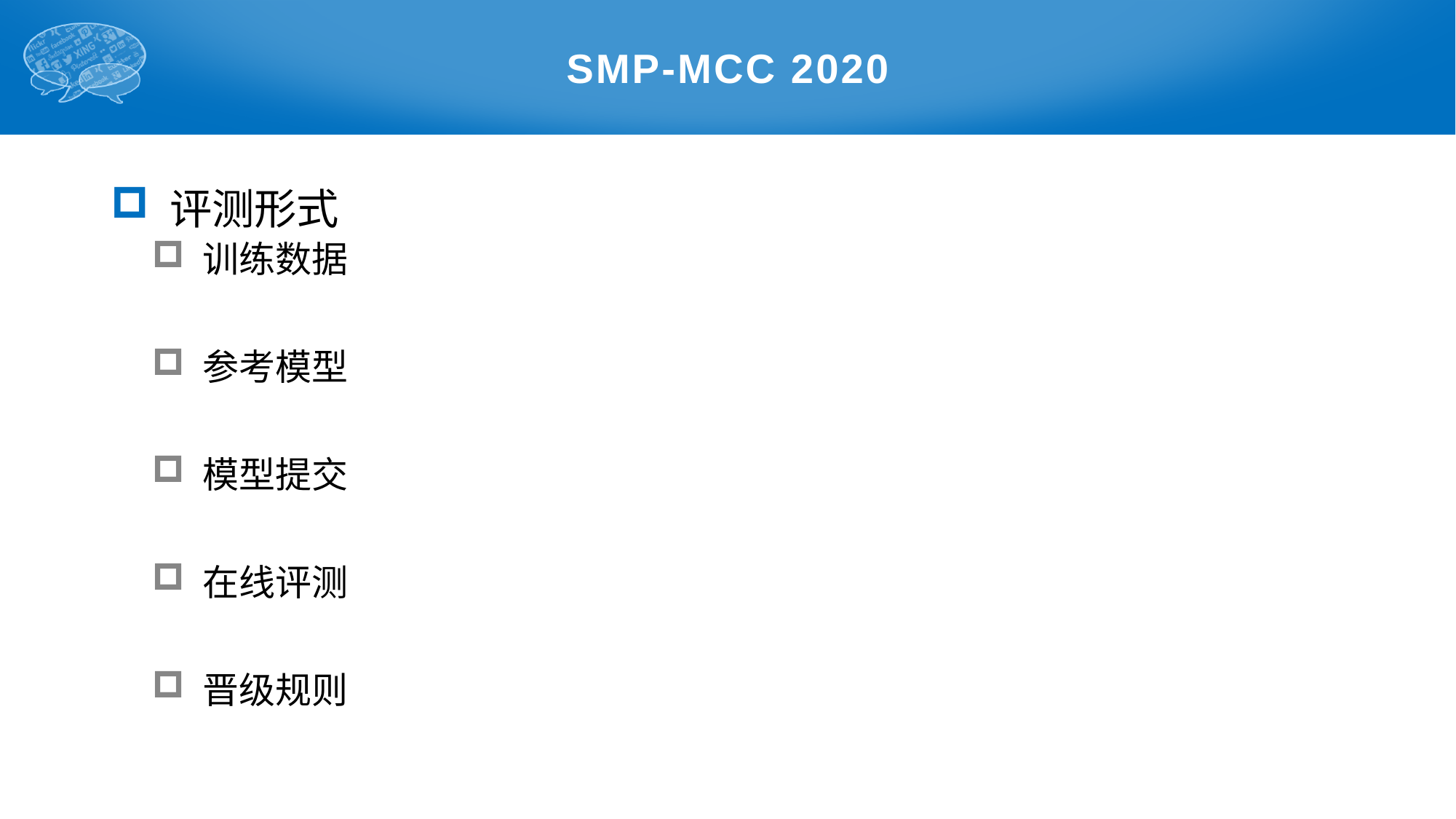

# SMP-MCC 2020
 评测形式
 训练数据

 参考模型

 模型提交

 在线评测

 晋级规则